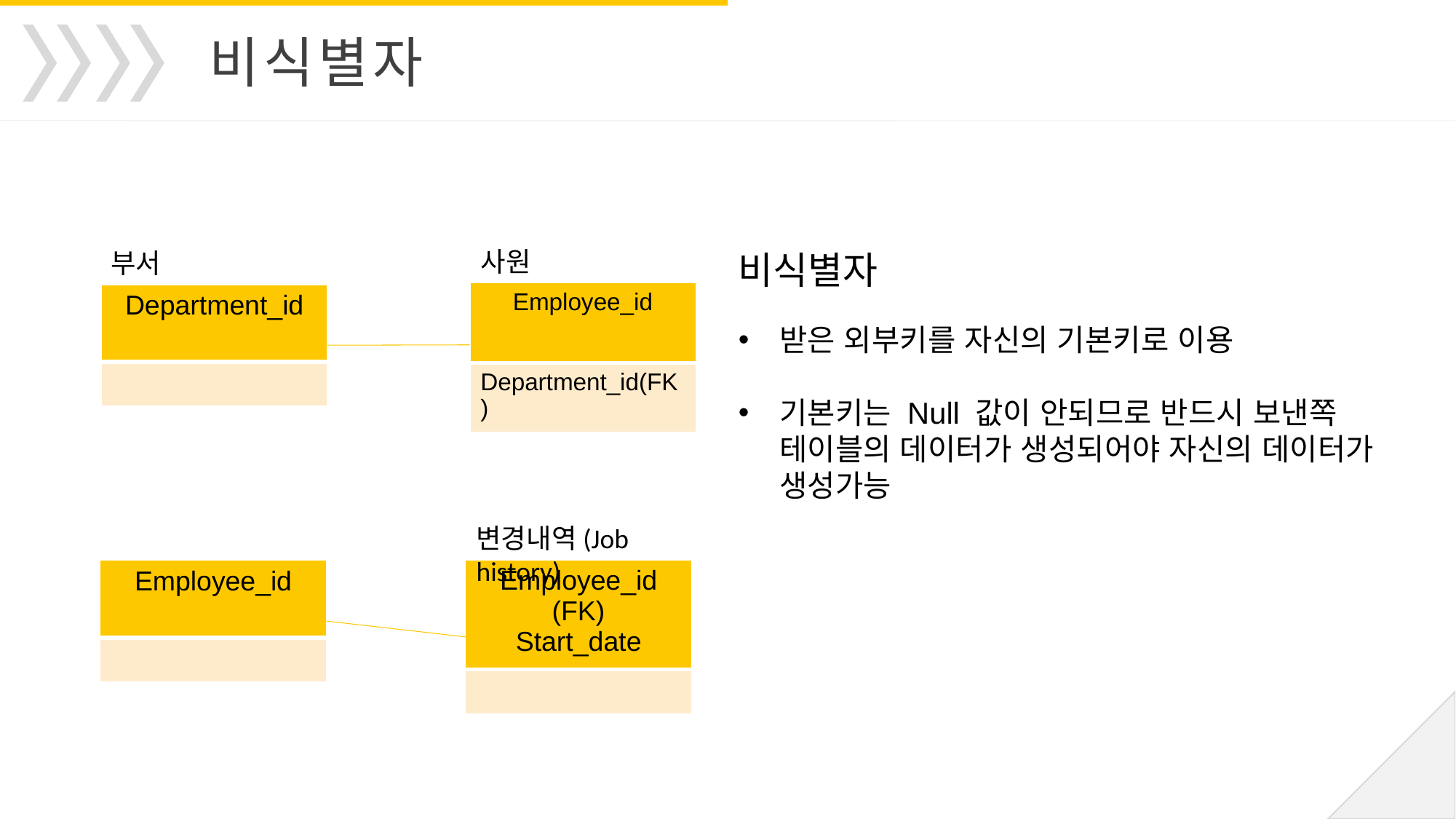

비식별자

사원
부서
비식별자

받은 외부키를 자신의 기본키로 이용

기본키는 Null 값이 안되므로 반드시 보낸쪽 테이블의 데이터가 생성되어야 자신의 데이터가 생성가능
| Employee\_id |
| --- |
| Department\_id(FK) |
| Department\_id |
| --- |
|  |

변경내역(Job history)
| Employee\_id (FK) Start\_date |
| --- |
|  |
| Employee\_id |
| --- |
|  |